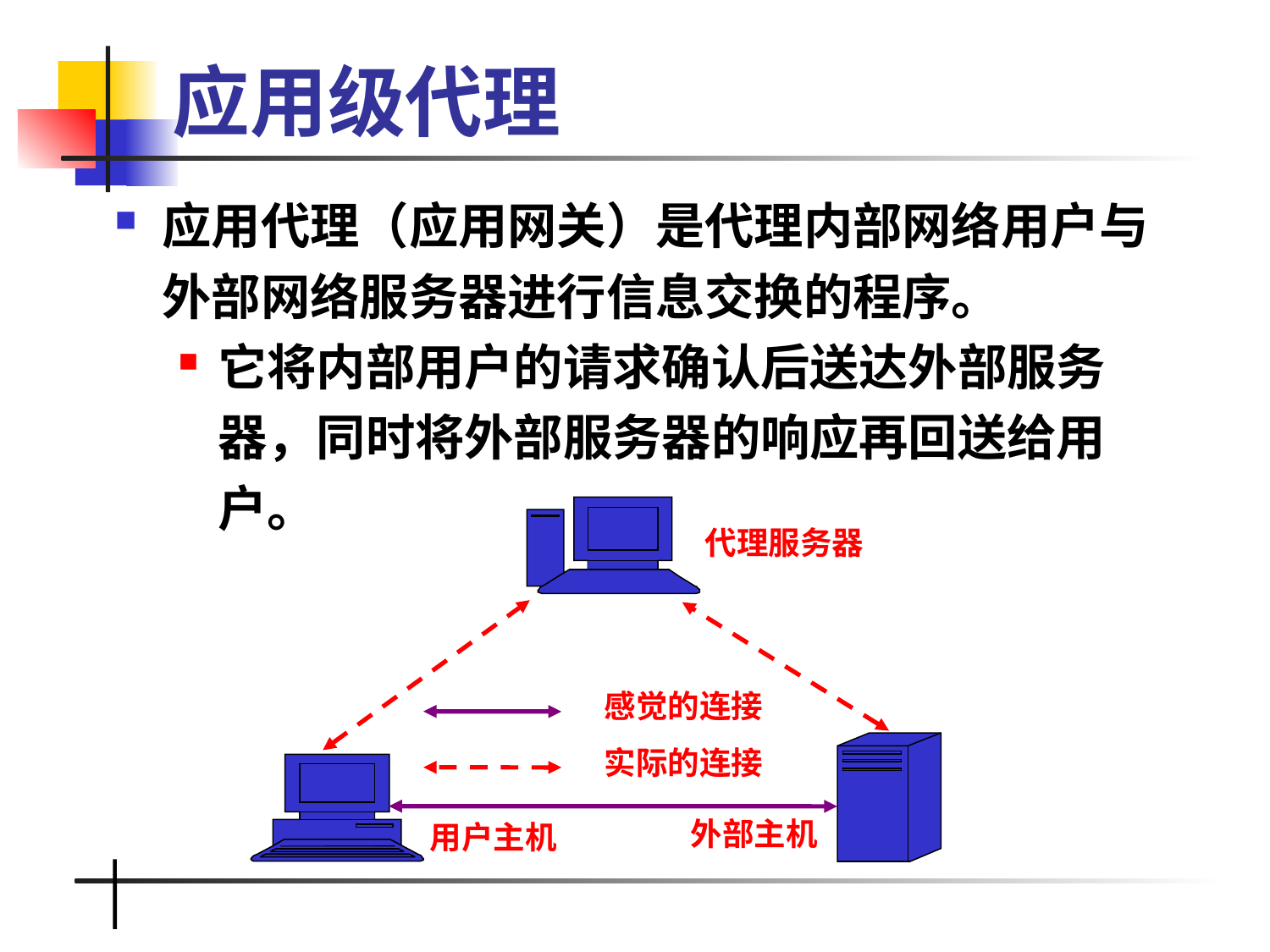

# 应用级代理
应用代理（应用网关）是代理内部网络用户与外部网络服务器进行信息交换的程序。
它将内部用户的请求确认后送达外部服务器，同时将外部服务器的响应再回送给用户。

代理服务器
感觉的连接
实际的连接
外部主机
用户主机